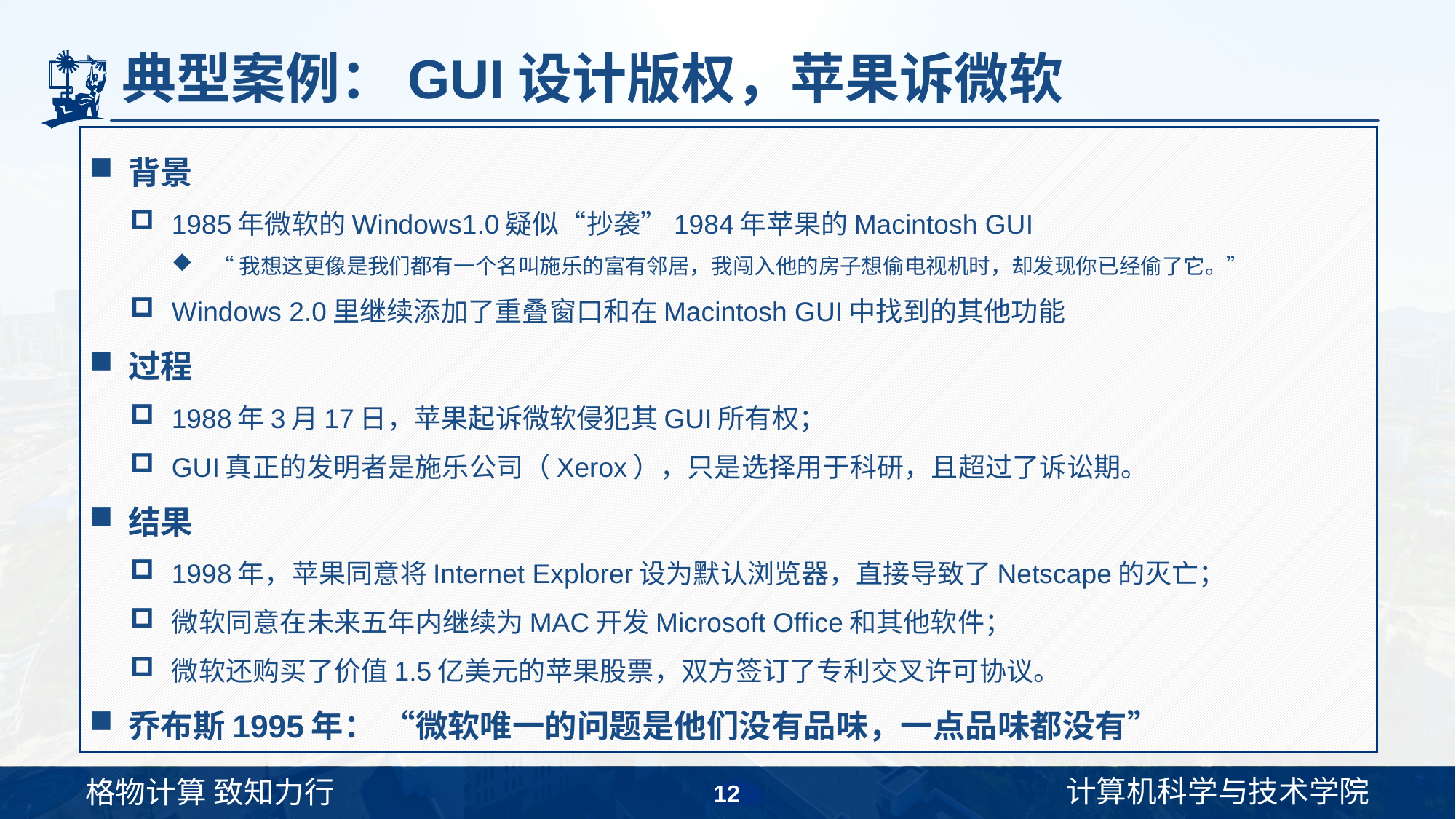

# 典型案例：GUI设计版权，苹果诉微软
背景
1985年微软的Windows1.0疑似“抄袭”1984年苹果的Macintosh GUI
“我想这更像是我们都有一个名叫施乐的富有邻居，我闯入他的房子想偷电视机时，却发现你已经偷了它。”
Windows 2.0里继续添加了重叠窗口和在Macintosh GUI中找到的其他功能
过程
1988年3月17日，苹果起诉微软侵犯其GUI所有权；
GUI真正的发明者是施乐公司（Xerox），只是选择用于科研，且超过了诉讼期。
结果
1998年，苹果同意将Internet Explorer设为默认浏览器，直接导致了Netscape的灭亡；
微软同意在未来五年内继续为MAC开发Microsoft Office和其他软件；
微软还购买了价值1.5亿美元的苹果股票，双方签订了专利交叉许可协议。
乔布斯1995年： “微软唯一的问题是他们没有品味，一点品味都没有”
12